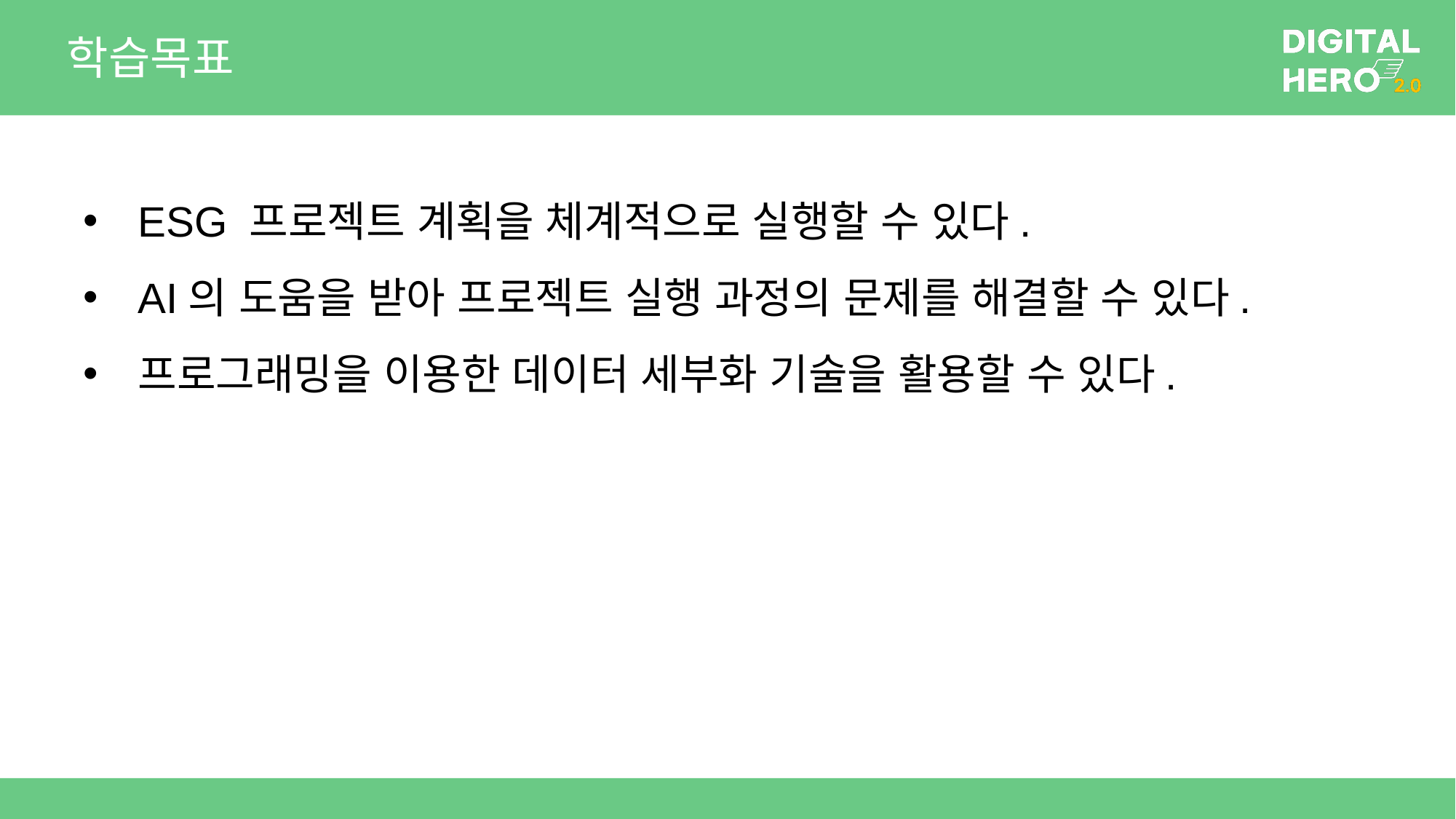

# 학습목표
ESG 프로젝트 계획을 체계적으로 실행할 수 있다.
AI의 도움을 받아 프로젝트 실행 과정의 문제를 해결할 수 있다.
프로그래밍을 이용한 데이터 세부화 기술을 활용할 수 있다.